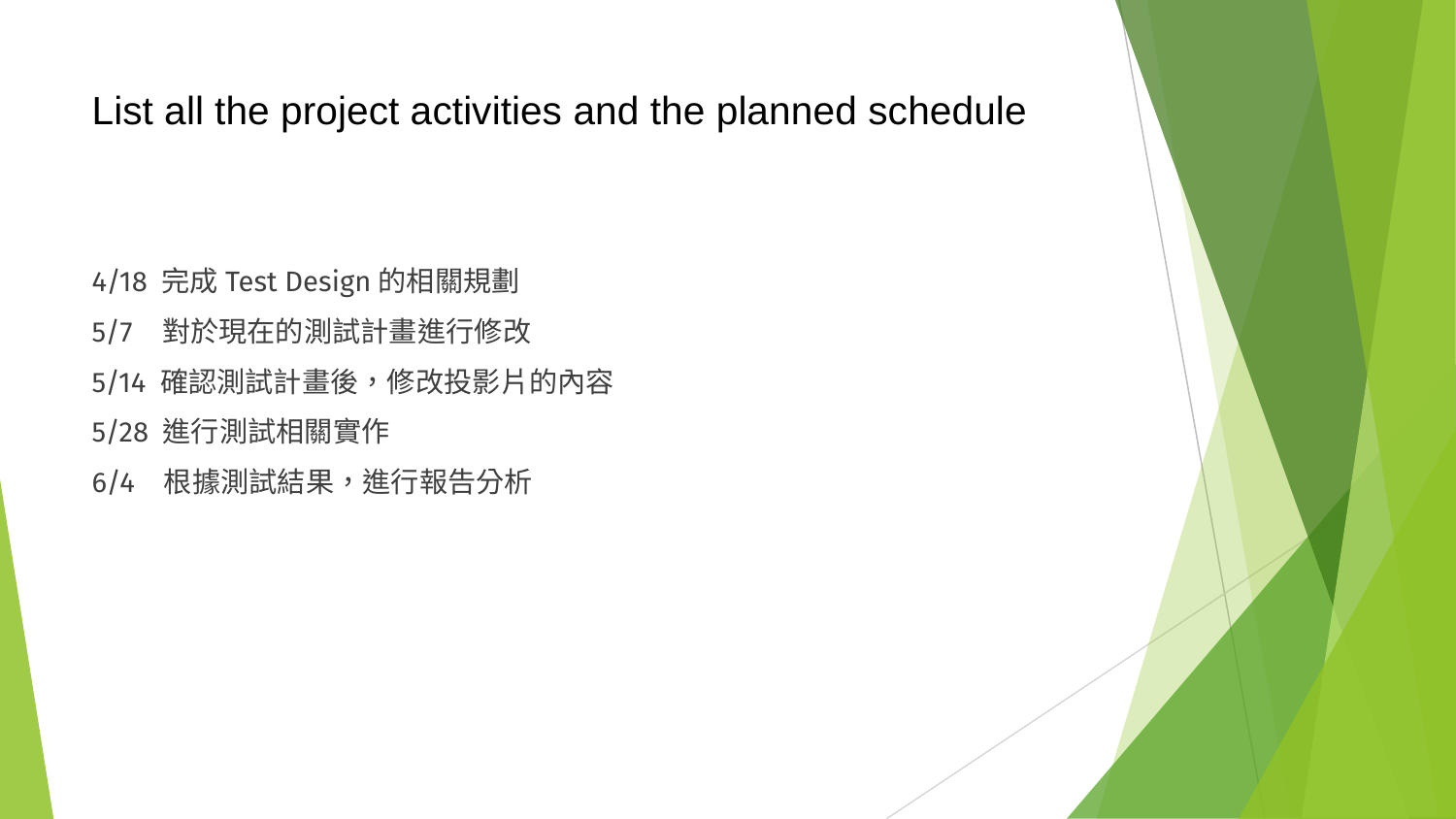

# List all the project activities and the planned schedule
4/18 完成Test Design的相關規劃
5/7   對於現在的測試計畫進行修改
5/14 確認測試計畫後，修改投影片的內容
5/28 進行測試相關實作
6/4   根據測試結果，進行報告分析